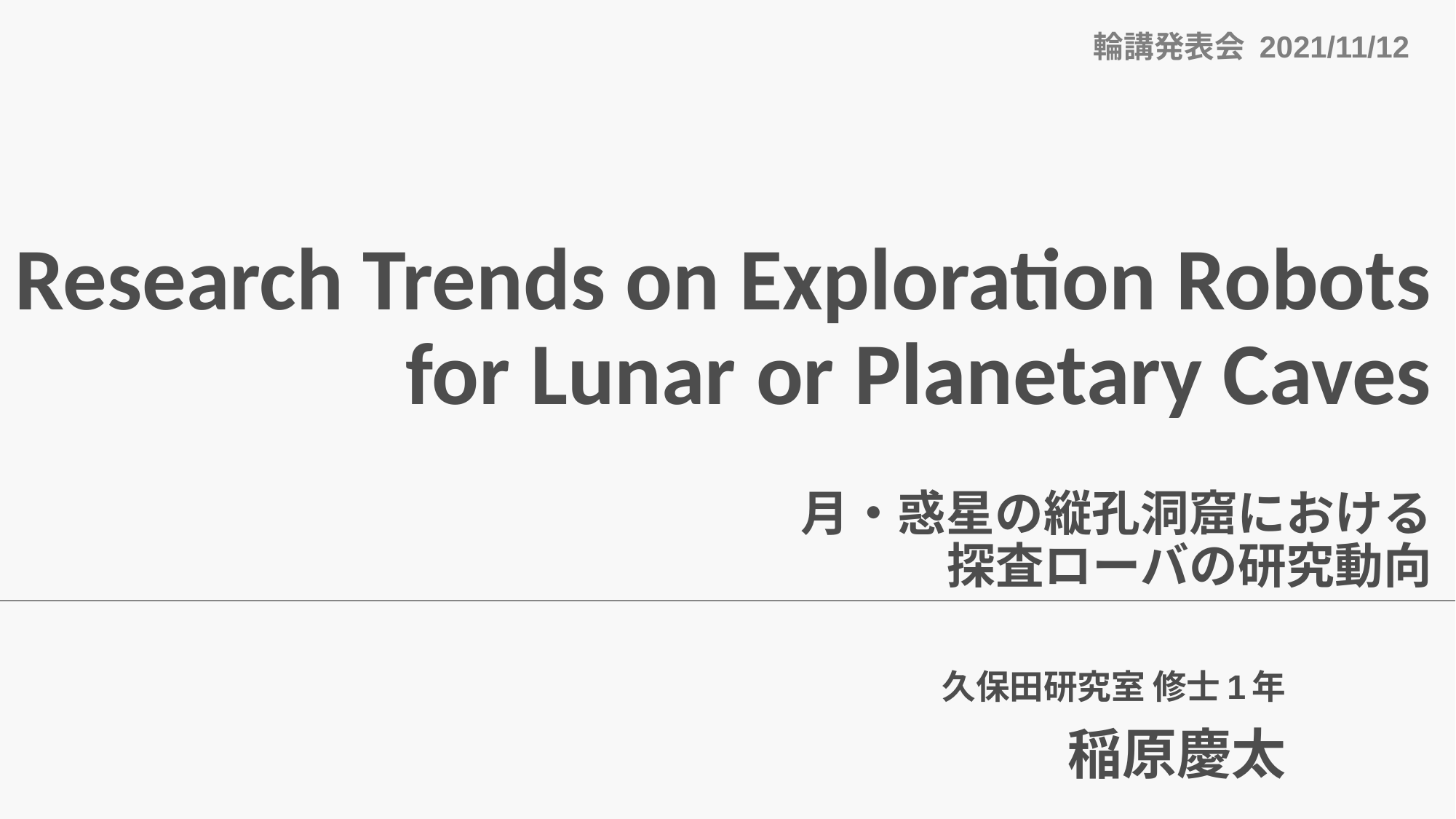

輪講発表会 2021/11/12
# Research Trends on Exploration Robots for Lunar or Planetary Caves 月・惑星の縦孔洞窟における 探査ローバの研究動向
久保田研究室 修士1年
稲原慶太